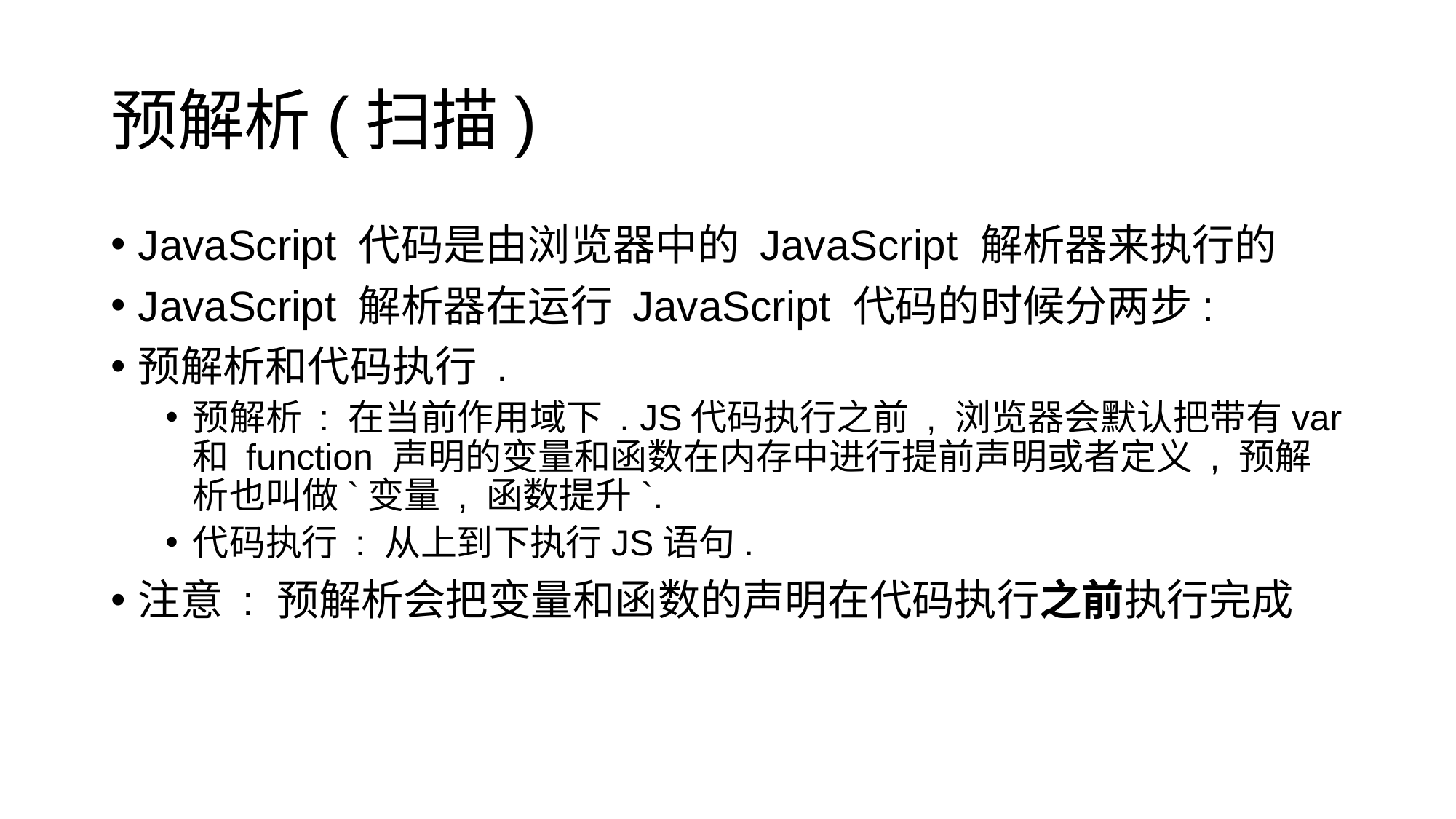

# 预解析(扫描)
JavaScript 代码是由浏览器中的 JavaScript 解析器来执行的
JavaScript 解析器在运行 JavaScript 代码的时候分两步:
预解析和代码执行 .
预解析 : 在当前作用域下 . JS代码执行之前 , 浏览器会默认把带有var 和 function 声明的变量和函数在内存中进行提前声明或者定义 , 预解析也叫做`变量 , 函数提升`.
代码执行 : 从上到下执行JS语句.
注意 : 预解析会把变量和函数的声明在代码执行之前执行完成